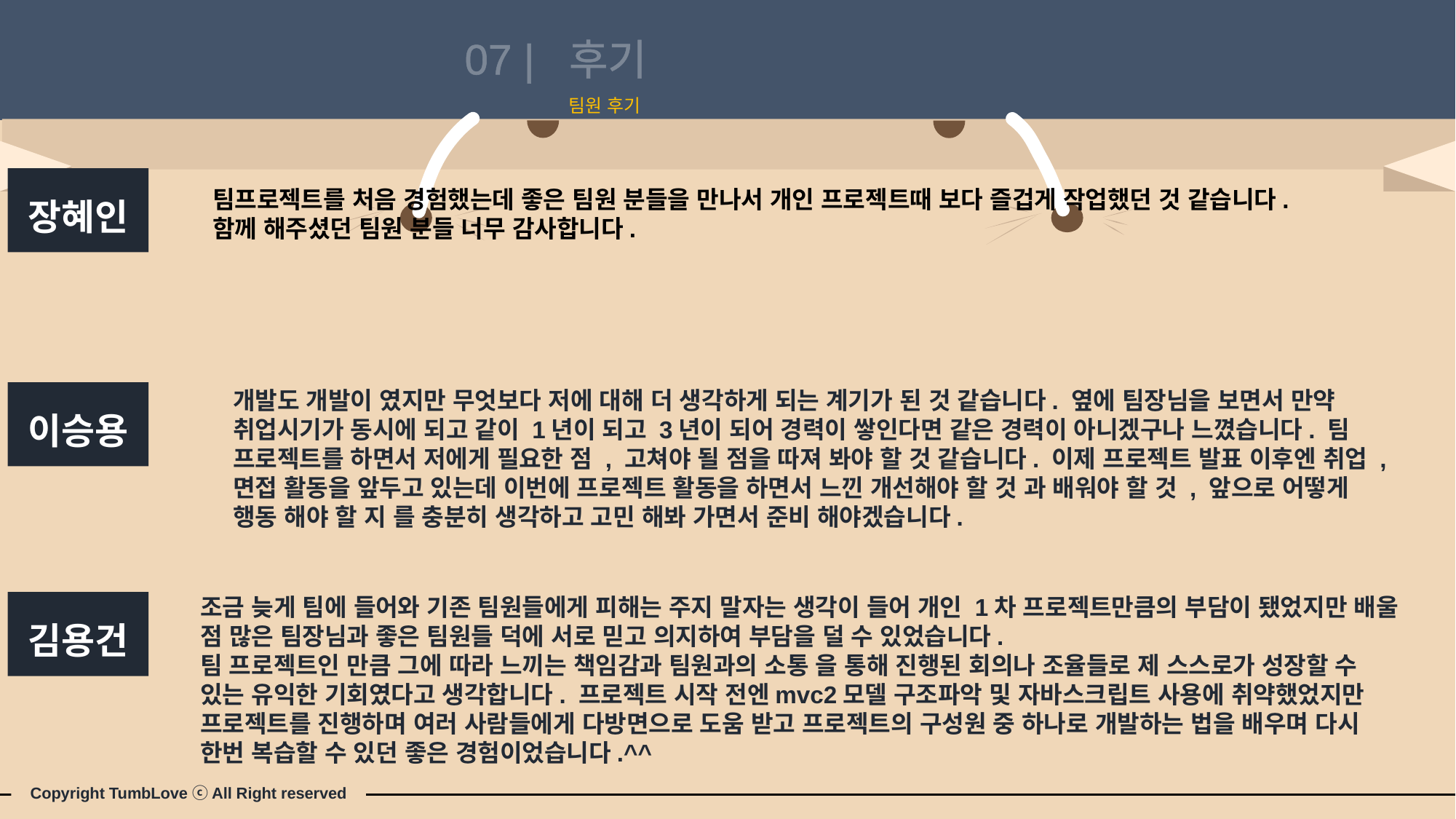

07 |
후기
팀원 후기

팀프로젝트를 처음 경험했는데 좋은 팀원 분들을 만나서 개인 프로젝트때 보다 즐겁게 작업했던 것 같습니다.
함께 해주셨던 팀원 분들 너무 감사합니다.
장혜인
개발도 개발이 였지만 무엇보다 저에 대해 더 생각하게 되는 계기가 된 것 같습니다. 옆에 팀장님을 보면서 만약 취업시기가 동시에 되고 같이 1년이 되고 3년이 되어 경력이 쌓인다면 같은 경력이 아니겠구나 느꼈습니다. 팀 프로젝트를 하면서 저에게 필요한 점 , 고쳐야 될 점을 따져 봐야 할 것 같습니다. 이제 프로젝트 발표 이후엔 취업 , 면접 활동을 앞두고 있는데 이번에 프로젝트 활동을 하면서 느낀 개선해야 할 것 과 배워야 할 것 , 앞으로 어떻게 행동 해야 할 지 를 충분히 생각하고 고민 해봐 가면서 준비 해야겠습니다.

이승용
조금 늦게 팀에 들어와 기존 팀원들에게 피해는 주지 말자는 생각이 들어 개인 1차 프로젝트만큼의 부담이 됐었지만 배울 점 많은 팀장님과 좋은 팀원들 덕에 서로 믿고 의지하여 부담을 덜 수 있었습니다.
팀 프로젝트인 만큼 그에 따라 느끼는 책임감과 팀원과의 소통 을 통해 진행된 회의나 조율들로 제 스스로가 성장할 수 있는 유익한 기회였다고 생각합니다. 프로젝트 시작 전엔mvc2모델 구조파악 및 자바스크립트 사용에 취약했었지만 프로젝트를 진행하며 여러 사람들에게 다방면으로 도움 받고 프로젝트의 구성원 중 하나로 개발하는 법을 배우며 다시 한번 복습할 수 있던 좋은 경험이었습니다.^^

김용건
Copyright TumbLove ⓒ All Right reserved